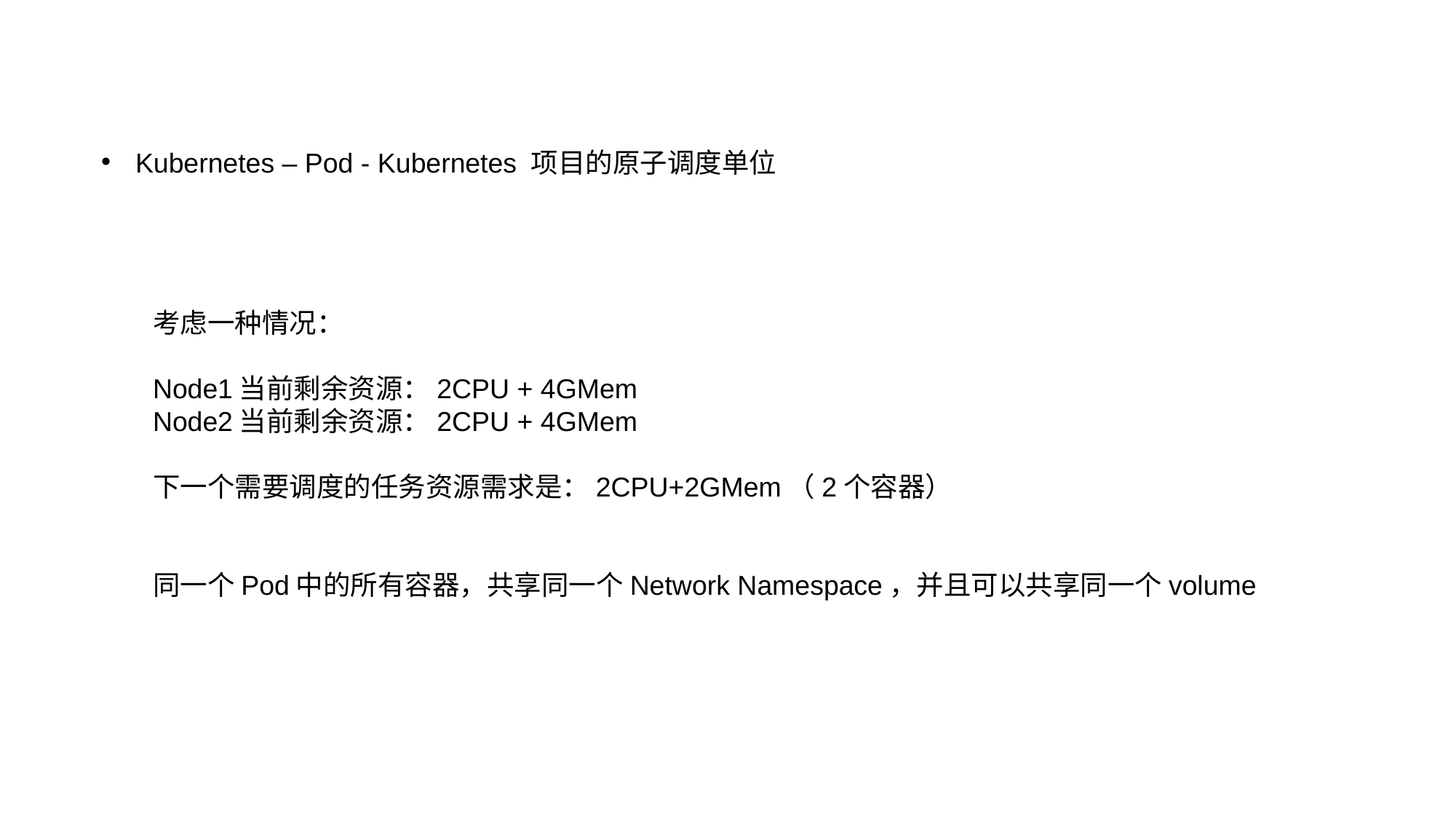

Kubernetes – Pod - Kubernetes 项目的原子调度单位
考虑一种情况：

Node1当前剩余资源：2CPU + 4GMem
Node2当前剩余资源：2CPU + 4GMem

下一个需要调度的任务资源需求是：2CPU+2GMem（2个容器）

同一个Pod中的所有容器，共享同一个Network Namespace，并且可以共享同一个volume